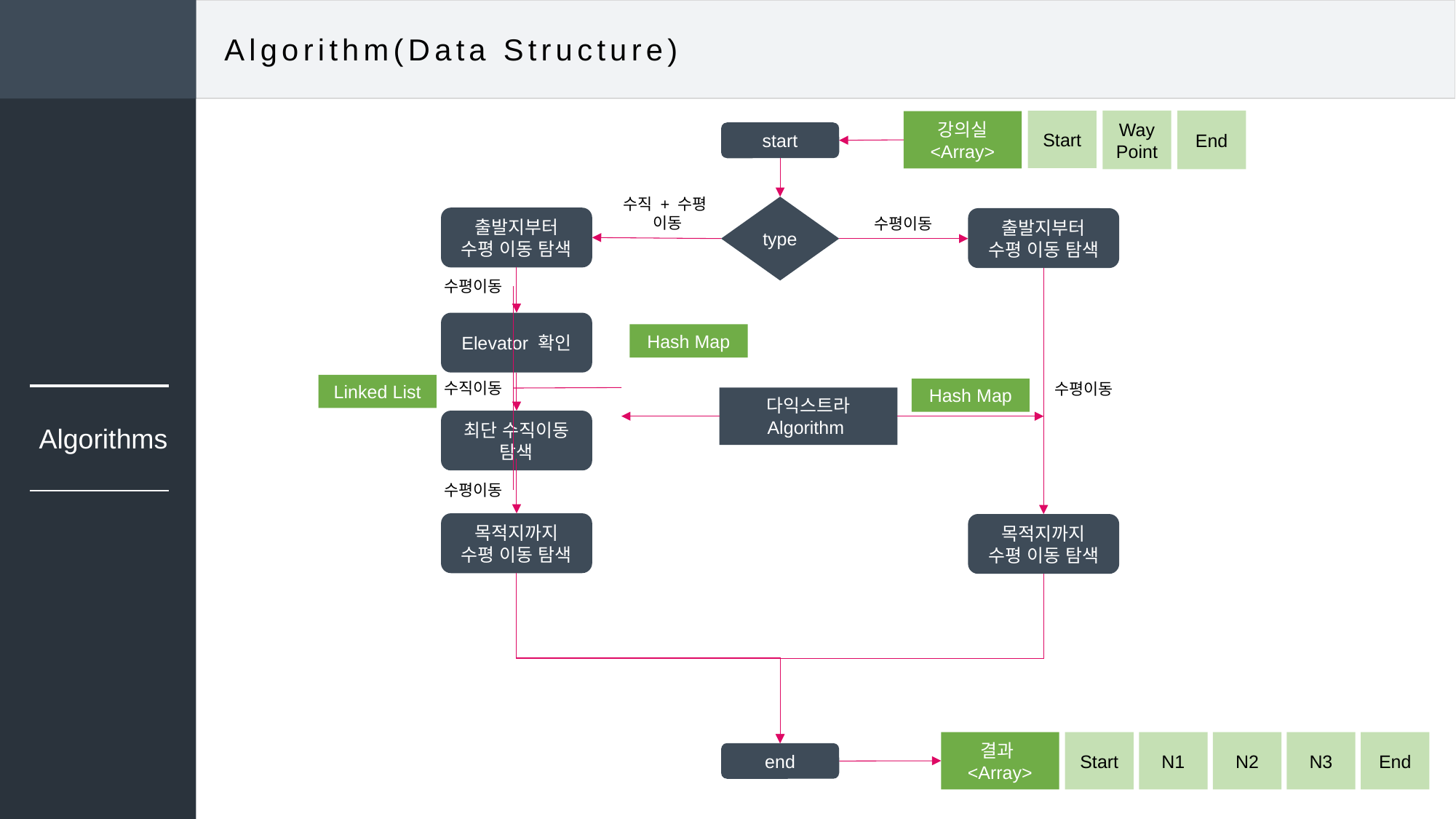

Algorithm(Data Structure)
Way
Point
End
Start
강의실
<Array>
start
수직 + 수평
이동
type
출발지부터
수평 이동 탐색
출발지부터
수평 이동 탐색
수평이동
수평이동
Elevator 확인
Hash Map
수직이동
수평이동
Linked List
Hash Map
다익스트라 Algorithm
최단 수직이동
탐색
Algorithms
수평이동
목적지까지
수평 이동 탐색
목적지까지
수평 이동 탐색
결과  <Array>
Start
N1
N2
N3
End
end